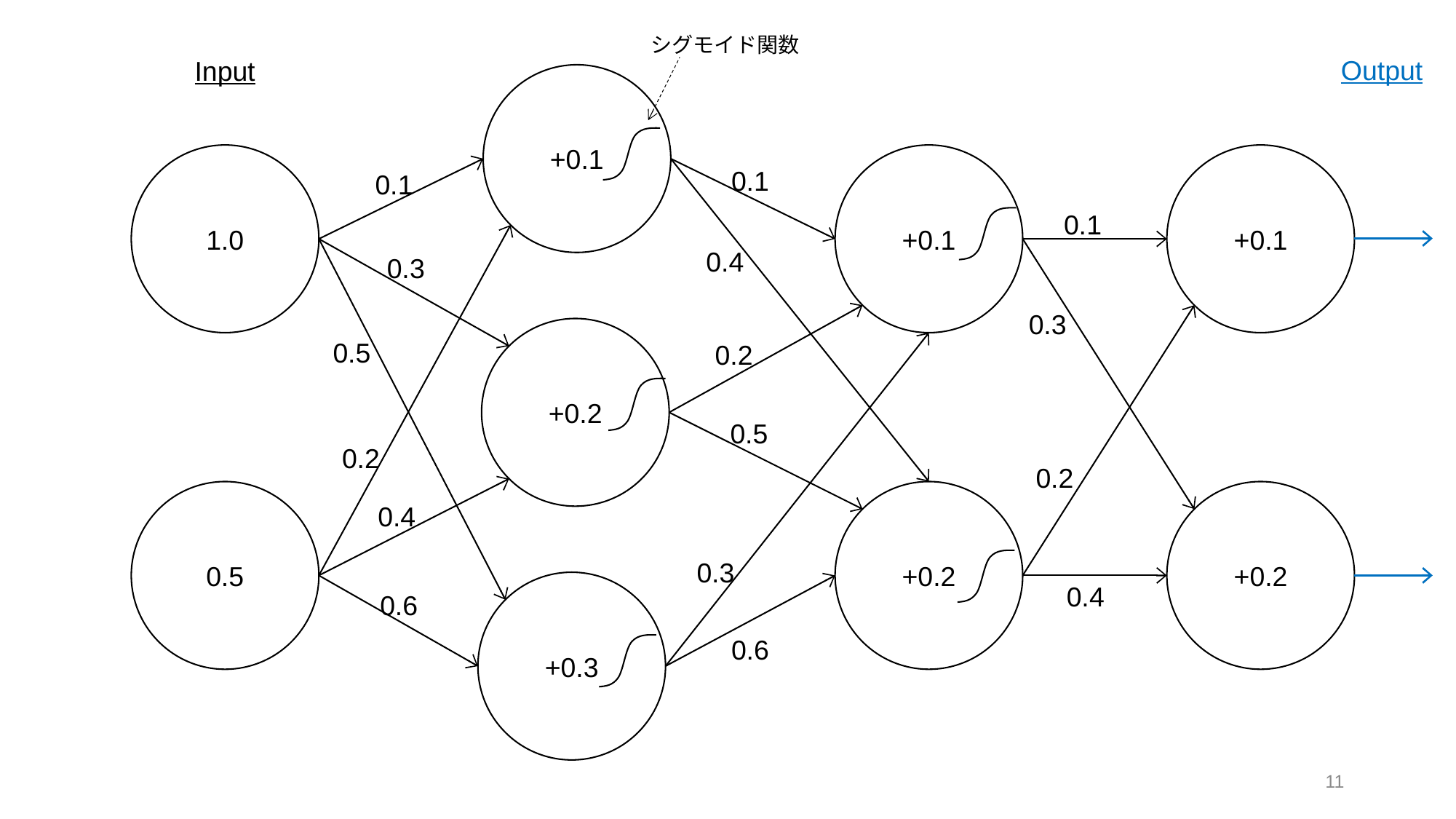

シグモイド関数
Output
Input
+0.1

1.0
+0.1
+0.1
0.1
0.1
0.1

0.4
0.3
0.3
+0.2
0.5
0.2

0.5
0.2
0.2
0.5
+0.2
+0.2
0.4
0.3

+0.3
0.4
0.6
0.6

11